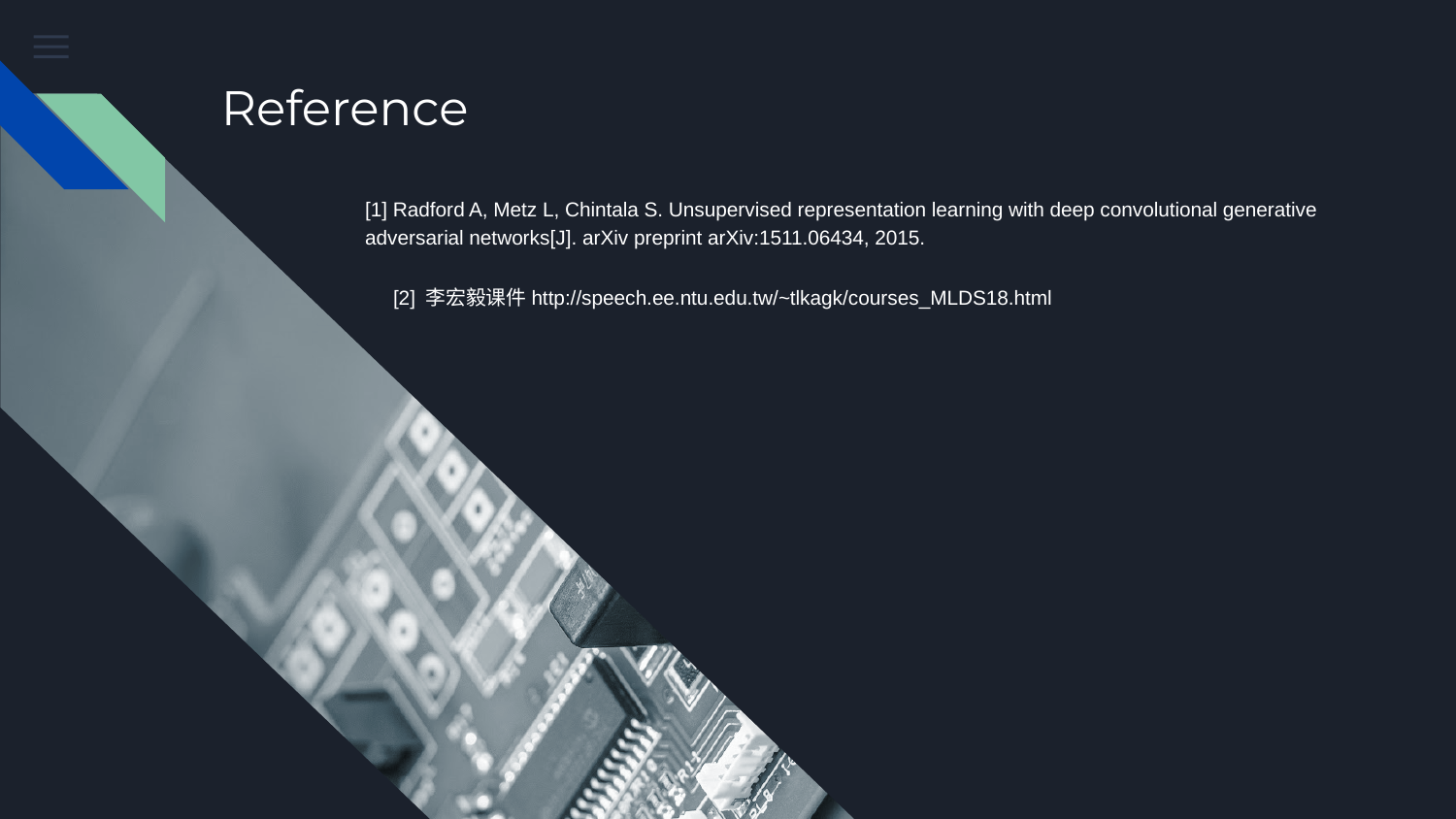

# Reference
[1] Radford A, Metz L, Chintala S. Unsupervised representation learning with deep convolutional generative adversarial networks[J]. arXiv preprint arXiv:1511.06434, 2015.
     [2] 李宏毅课件http://speech.ee.ntu.edu.tw/~tlkagk/courses_MLDS18.html